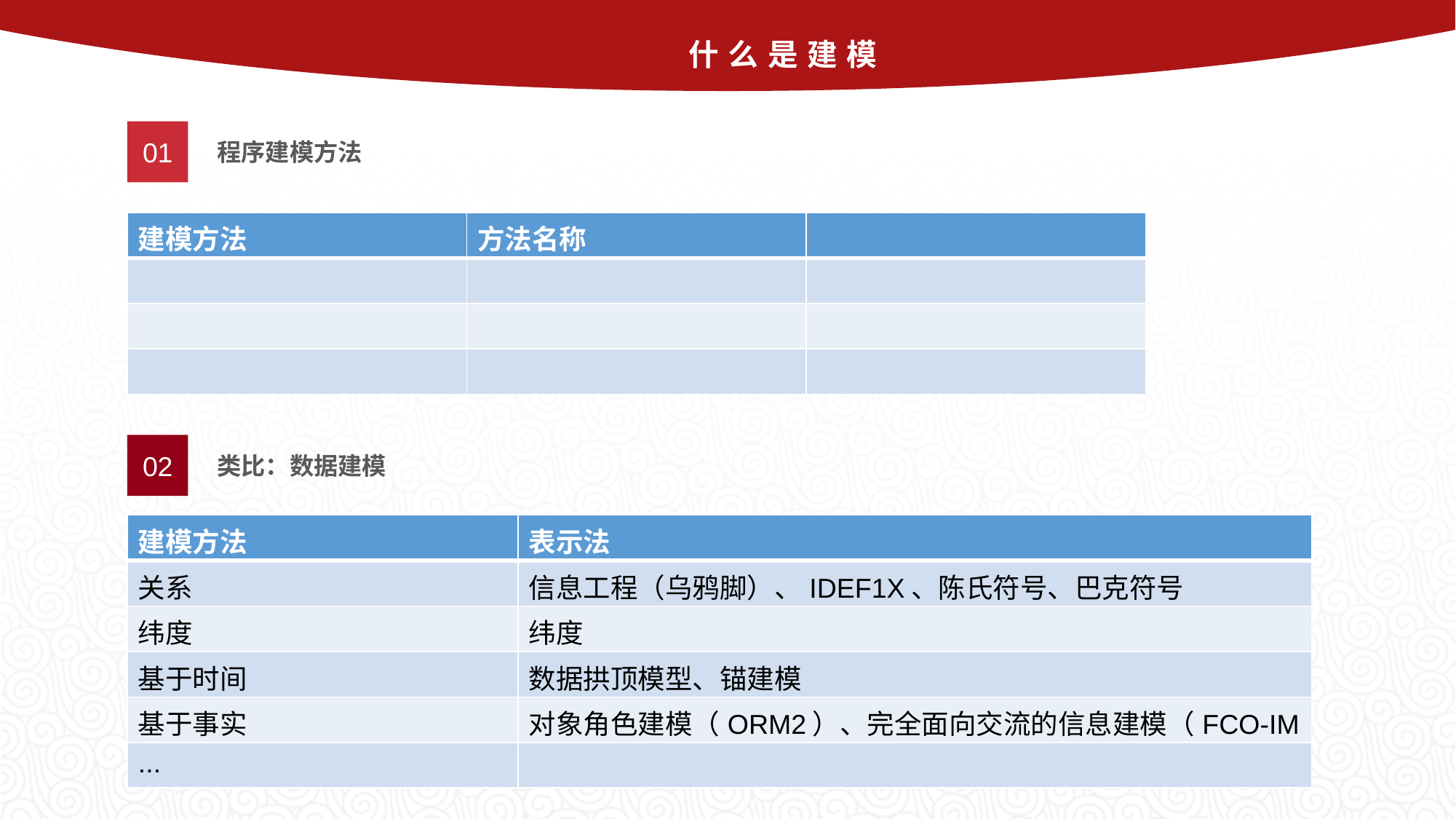

什么是建模
01
程序建模方法
| 建模方法 | 方法名称 |  |
| --- | --- | --- |
|  |  |  |
|  |  |  |
|  |  |  |
02
类比：数据建模
| 建模方法 | 表示法 |
| --- | --- |
| 关系 | 信息工程（乌鸦脚）、IDEF1X、陈氏符号、巴克符号 |
| 纬度 | 纬度 |
| 基于时间 | 数据拱顶模型、锚建模 |
| 基于事实 | 对象角色建模（ORM2）、完全面向交流的信息建模（FCO-IM |
| ... |  |